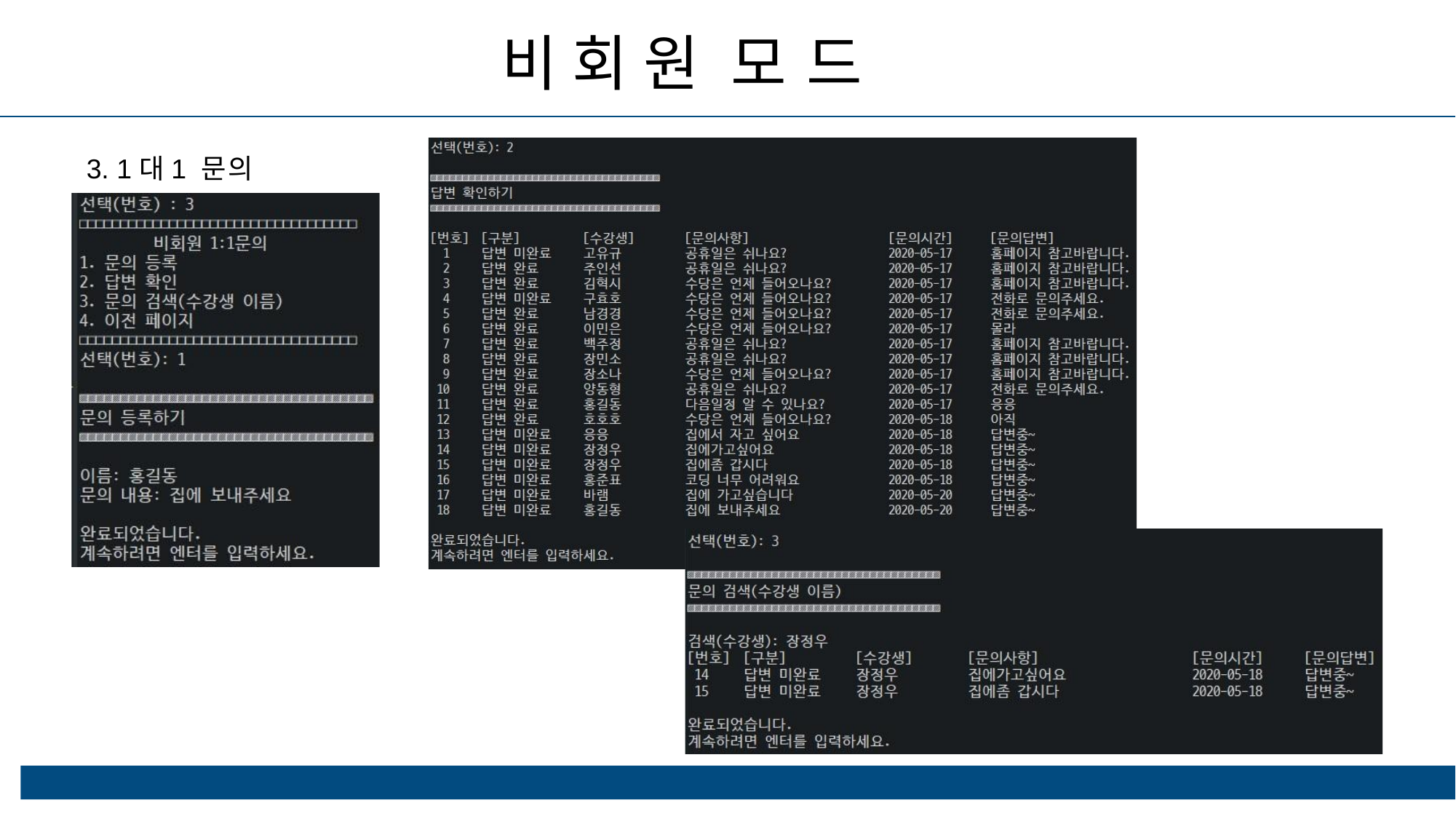

비회원 모드

3. 1대1 문의

ⓒSaebyeol Yu. Saebyeol’s PowerPoint